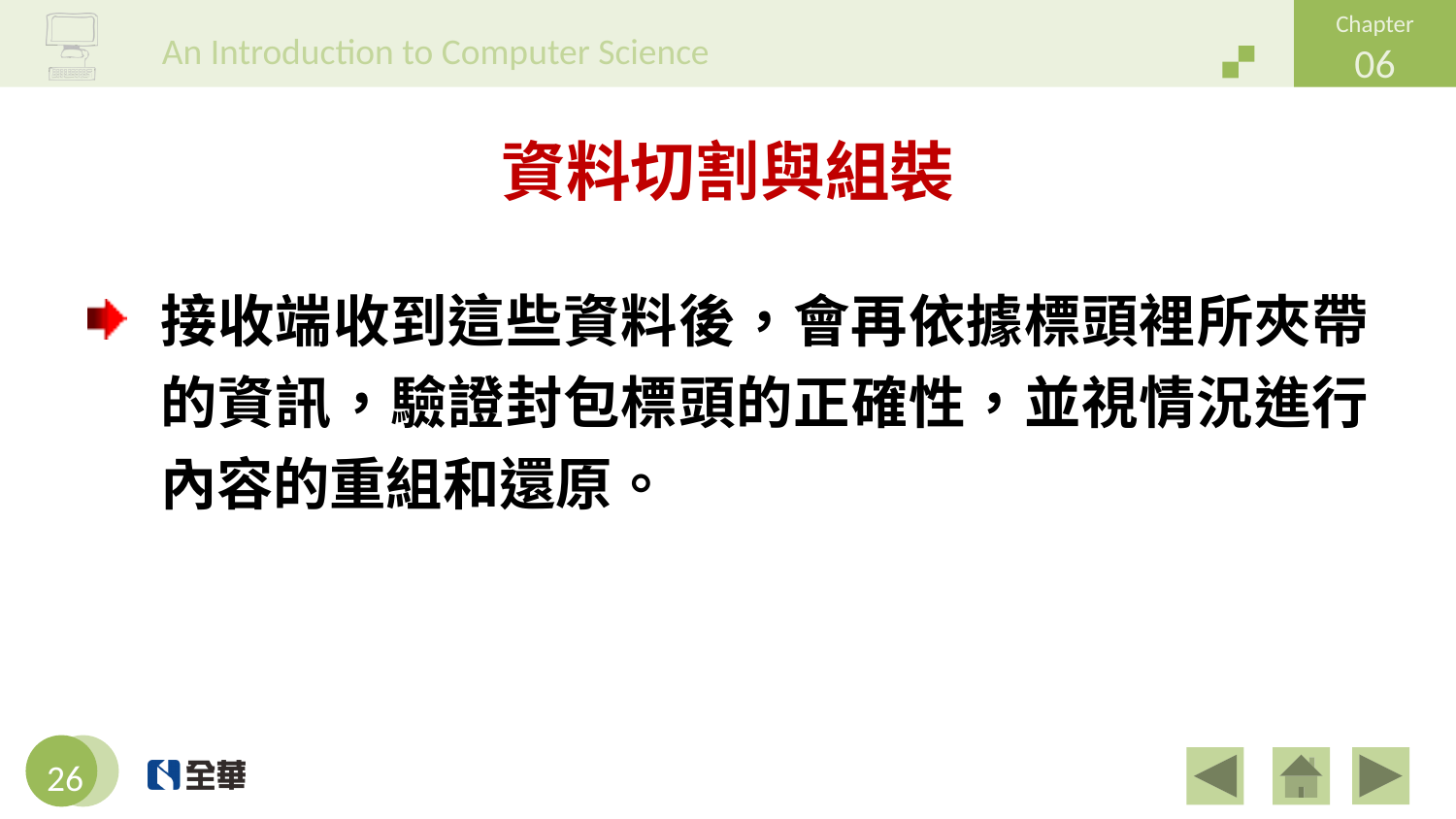

# 資料切割與組裝
接收端收到這些資料後，會再依據標頭裡所夾帶的資訊，驗證封包標頭的正確性，並視情況進行內容的重組和還原。